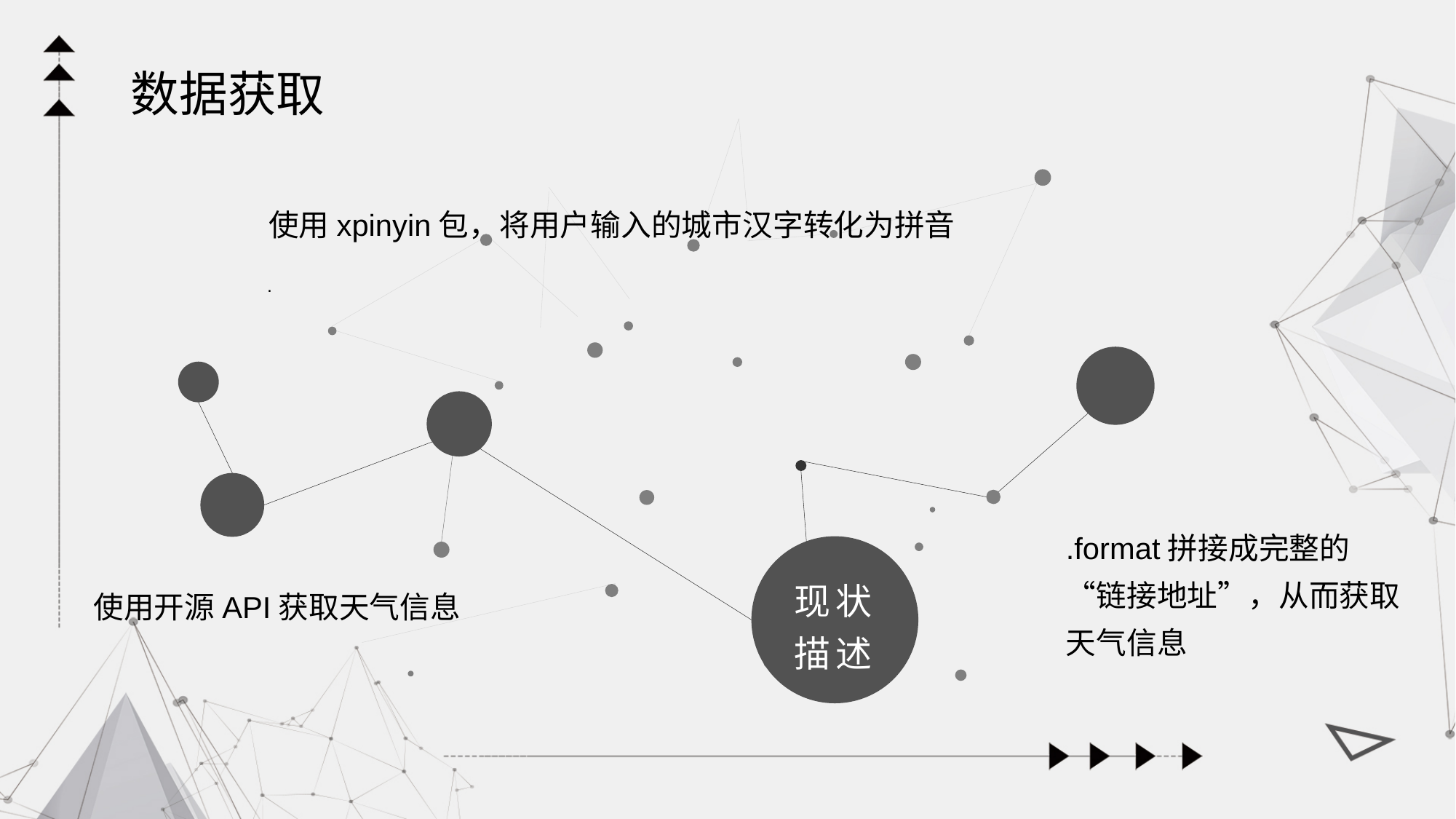

数据获取

使用xpinyin包，将用户输入的城市汉字转化为拼音
.

.format拼接成完整的“链接地址”，从而获取天气信息

现状描述

使用开源API获取天气信息